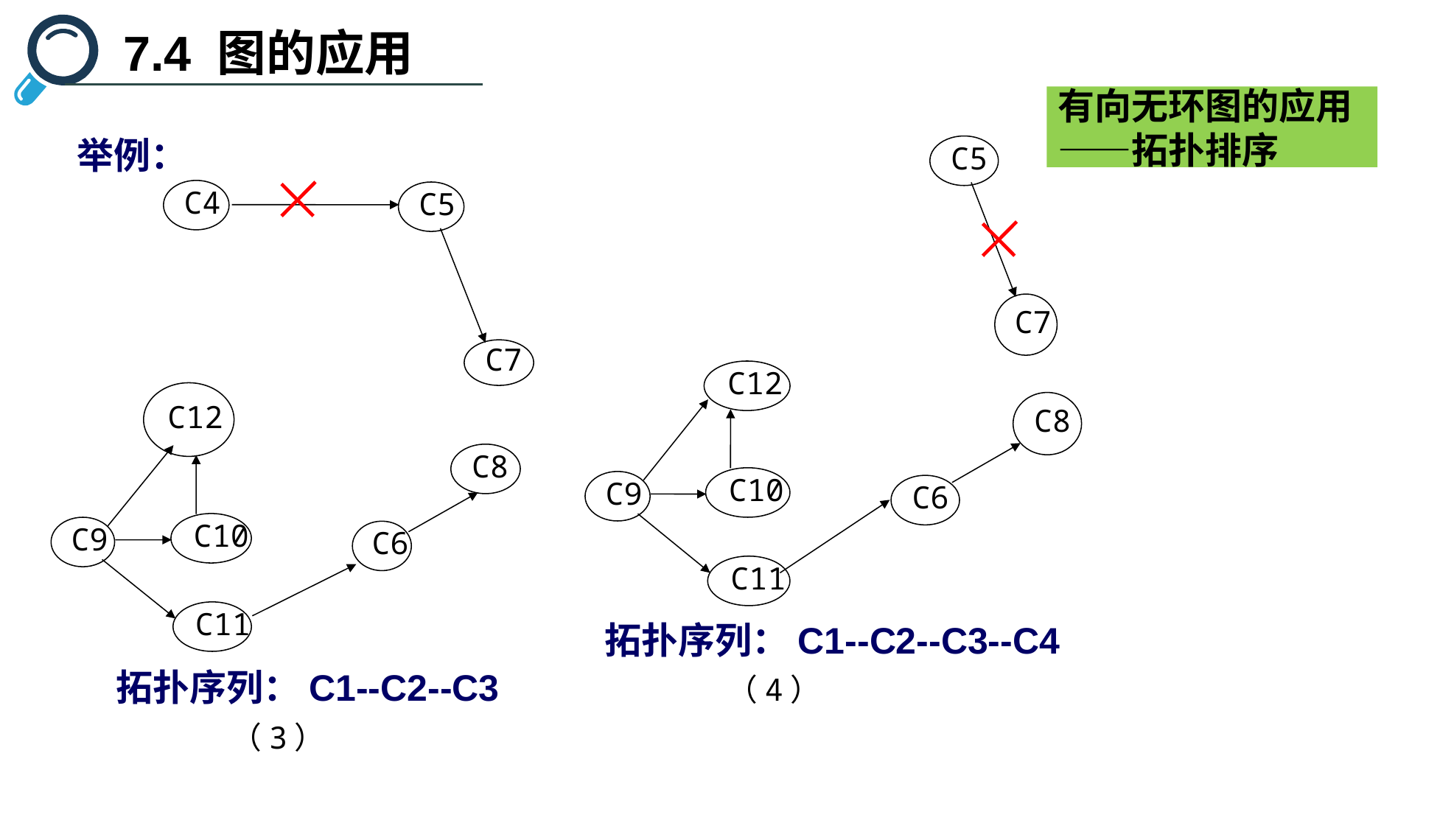

7.4 图的应用
有向无环图的应用——拓扑排序
举例：
C5

C7
C12
C8

C10
C9
C6

C11
拓扑序列：C1--C2--C3--C4
（4）

C4
C5

C7
C12
C8

C10
C9
C6

C11
拓扑序列：C1--C2--C3
（3）